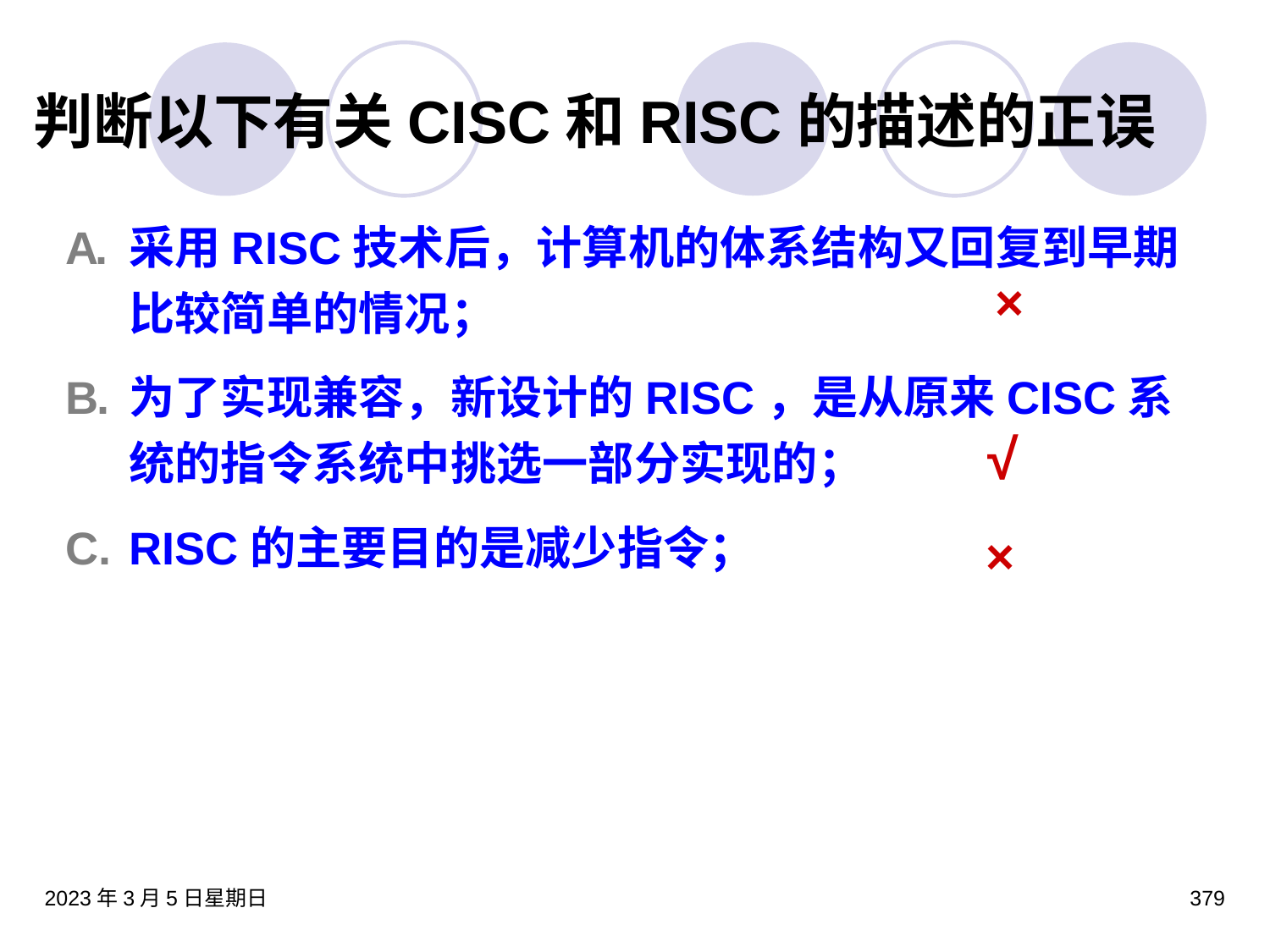

# 判断以下有关CISC和RISC的描述的正误
采用RISC技术后，计算机的体系结构又回复到早期比较简单的情况；
为了实现兼容，新设计的RISC，是从原来CISC系统的指令系统中挑选一部分实现的；
RISC的主要目的是减少指令；
×
√
×
2023年3月5日星期日
379